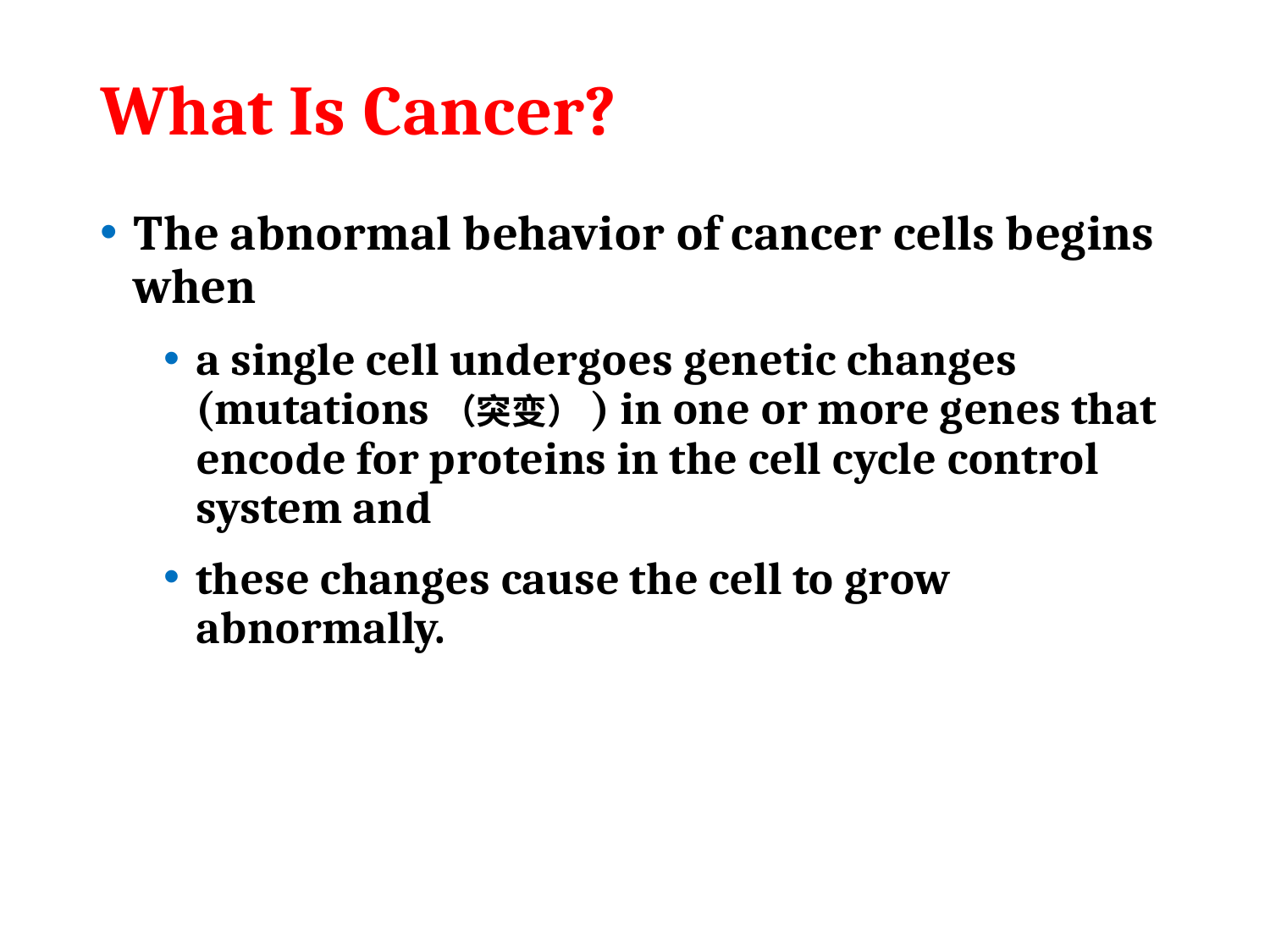

# What Is Cancer?
The abnormal behavior of cancer cells begins when
a single cell undergoes genetic changes (mutations（突变）) in one or more genes that encode for proteins in the cell cycle control system and
these changes cause the cell to grow abnormally.